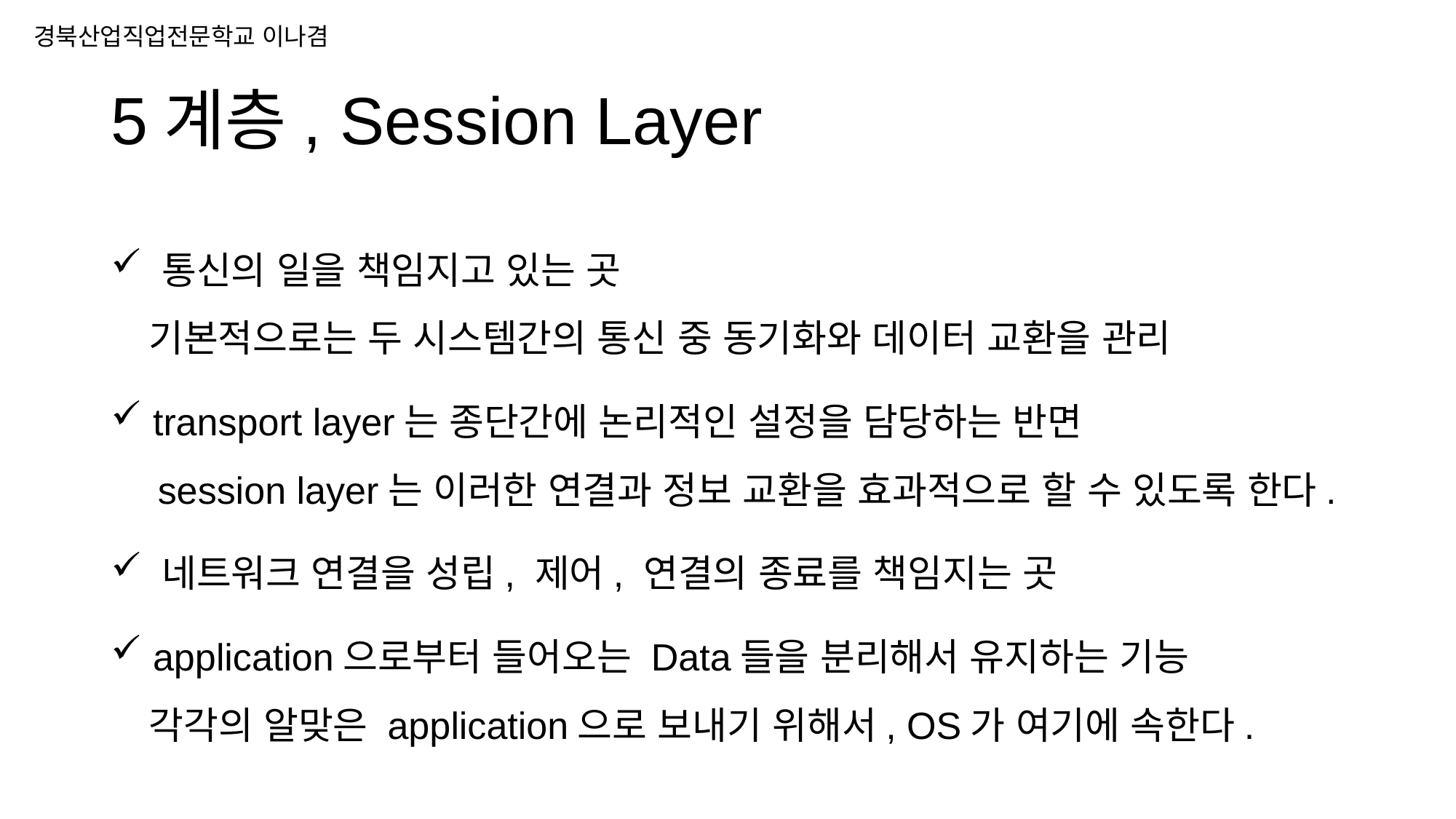

# 5계층, Session Layer
 통신의 일을 책임지고 있는 곳
 기본적으로는 두 시스템간의 통신 중 동기화와 데이터 교환을 관리
 transport layer는 종단간에 논리적인 설정을 담당하는 반면
 session layer는 이러한 연결과 정보 교환을 효과적으로 할 수 있도록 한다.
 네트워크 연결을 성립, 제어, 연결의 종료를 책임지는 곳
 application으로부터 들어오는 Data들을 분리해서 유지하는 기능
 각각의 알맞은 application으로 보내기 위해서, OS가 여기에 속한다.